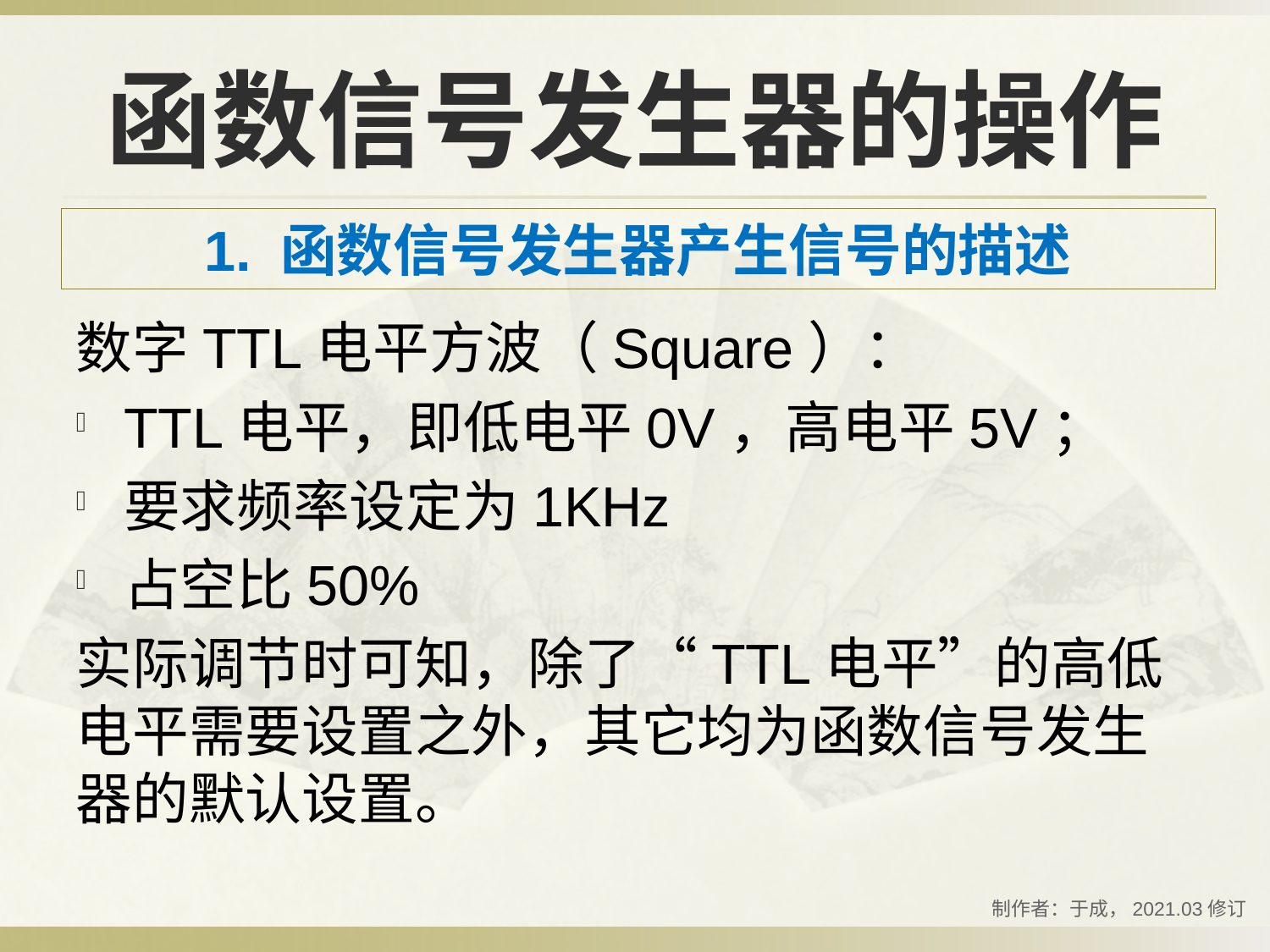

函数信号发生器的操作
1. 函数信号发生器产生信号的描述
数字TTL电平方波（Square）：
TTL电平，即低电平0V，高电平5V；
要求频率设定为1KHz
占空比50%
实际调节时可知，除了“TTL电平”的高低电平需要设置之外，其它均为函数信号发生器的默认设置。
制作者：于成，2021.03修订